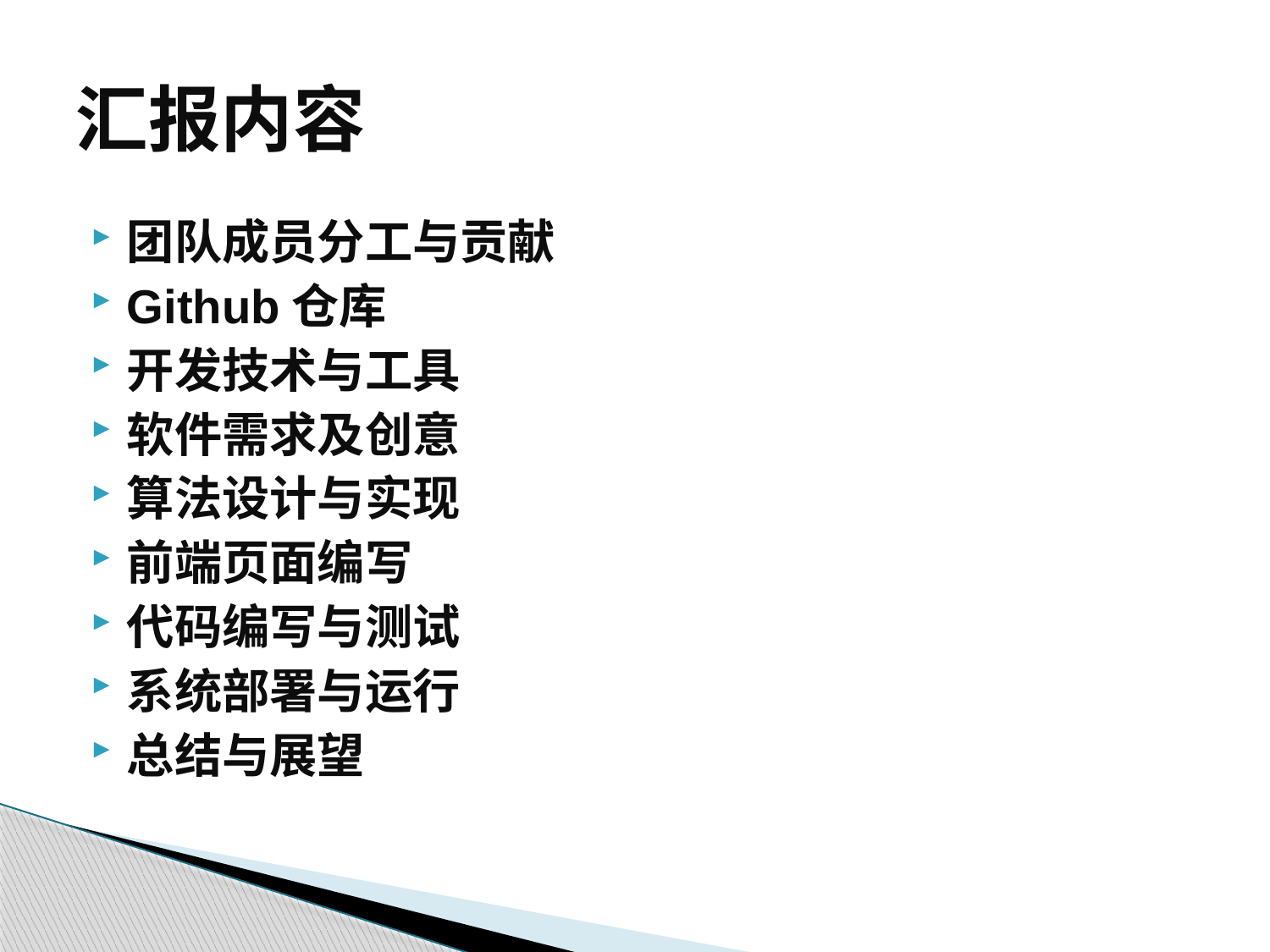

# 汇报内容
团队成员分工与贡献
Github仓库
开发技术与工具
软件需求及创意
算法设计与实现
前端页面编写
代码编写与测试
系统部署与运行
总结与展望